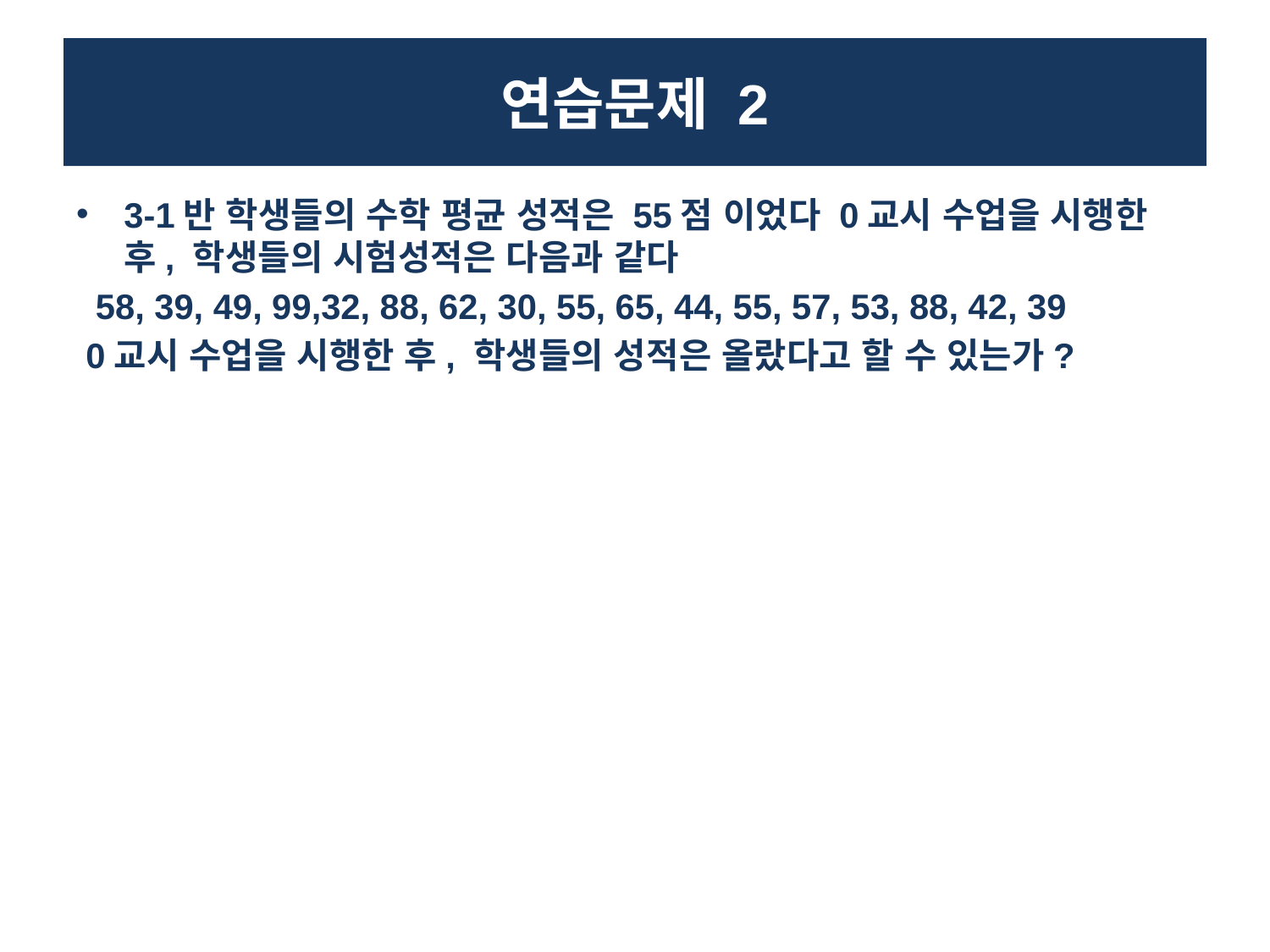

# 연습문제 2
3-1반 학생들의 수학 평균 성적은 55점 이었다 0교시 수업을 시행한 후, 학생들의 시험성적은 다음과 같다
  58, 39, 49, 99,32, 88, 62, 30, 55, 65, 44, 55, 57, 53, 88, 42, 39
 0교시 수업을 시행한 후, 학생들의 성적은 올랐다고 할 수 있는가?